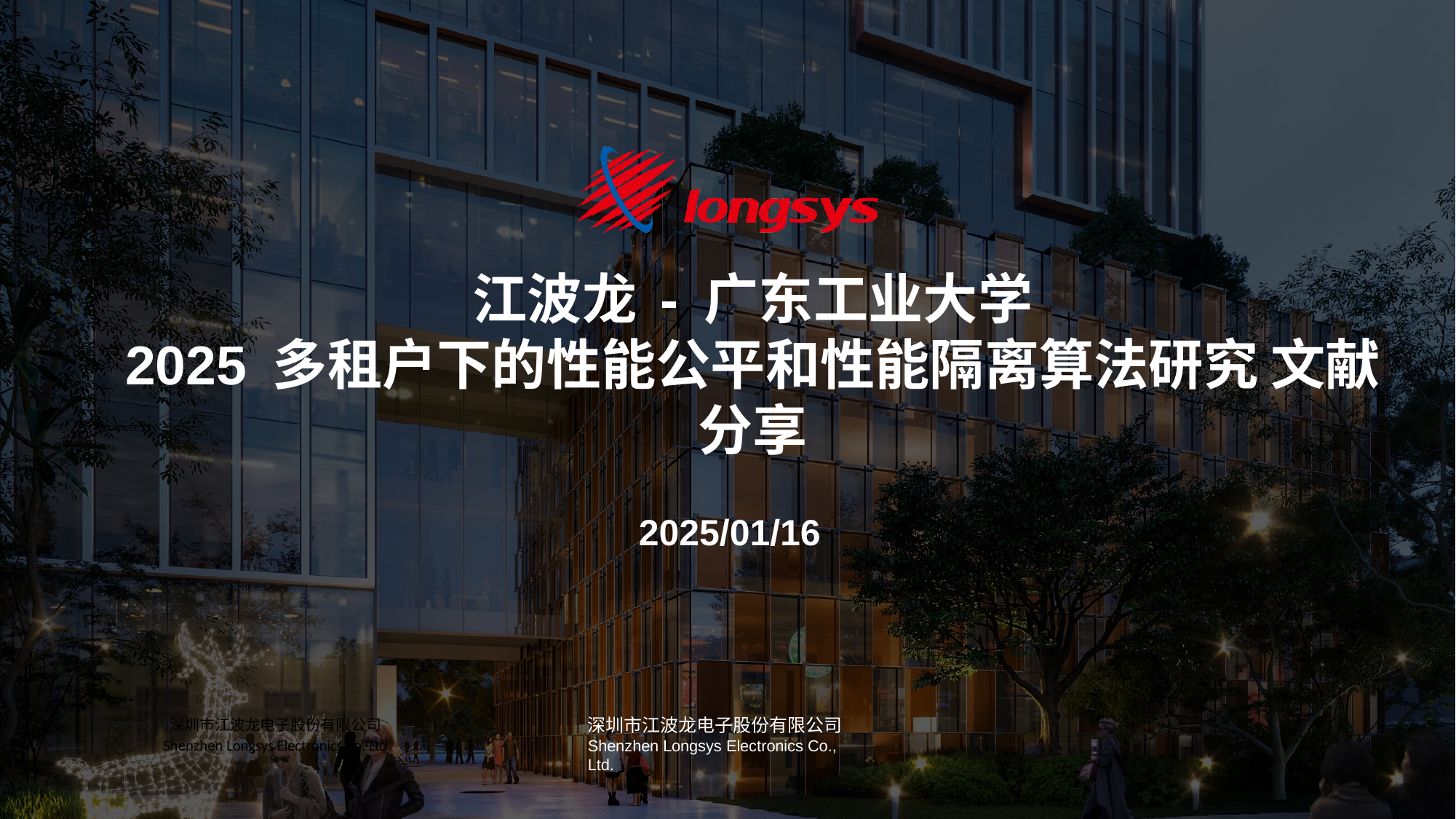

# 江波龙 - 广东工业大学 2025 多租户下的性能公平和性能隔离算法研究 文献分享
2025/01/16